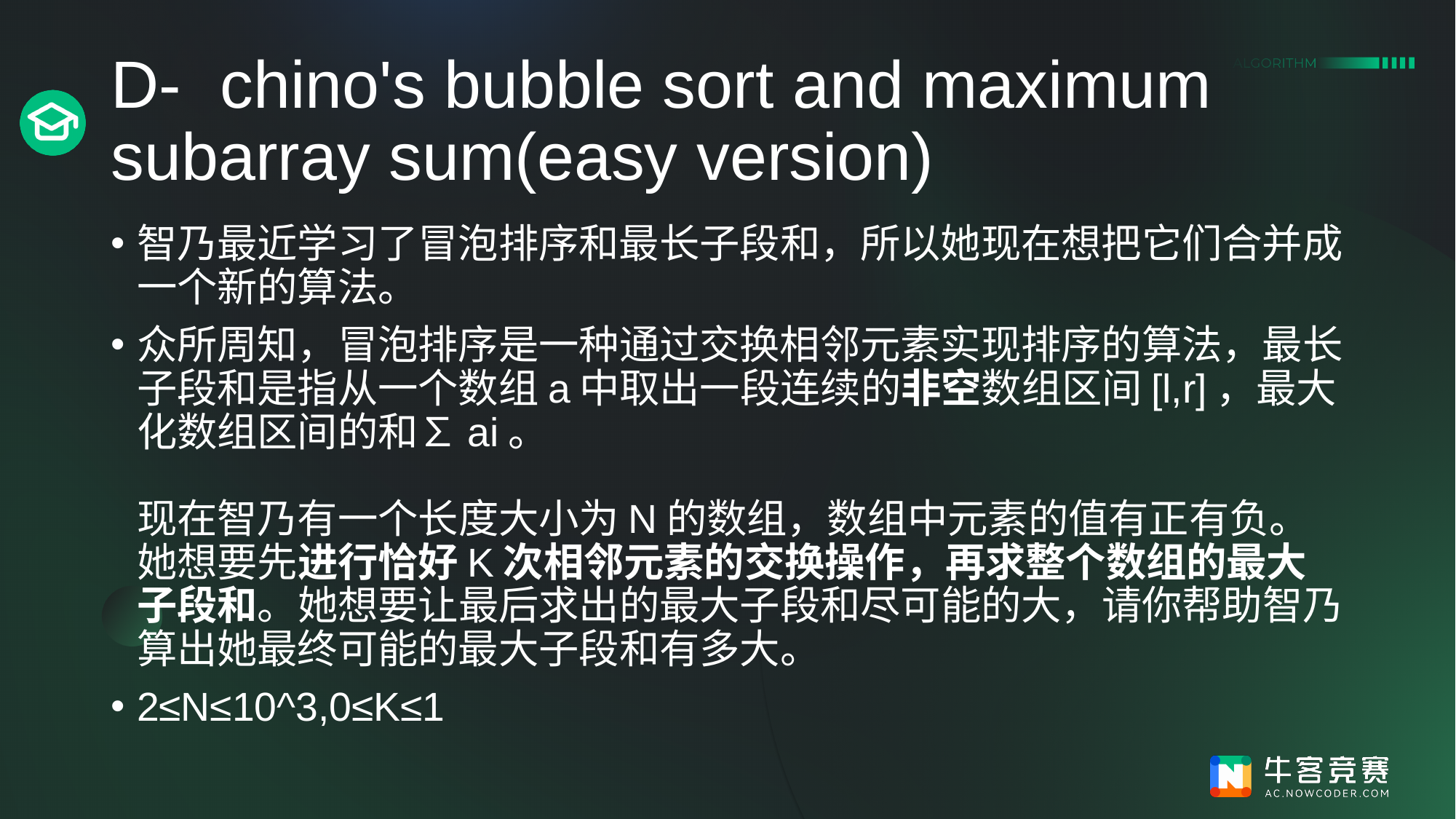

# D-	chino's bubble sort and maximum subarray sum(easy version)
智乃最近学习了冒泡排序和最长子段和，所以她现在想把它们合并成一个新的算法。
众所周知，冒泡排序是一种通过交换相邻元素实现排序的算法，最长子段和是指从一个数组a中取出一段连续的非空数组区间[l,r]，最大化数组区间的和∑​ai​。
现在智乃有一个长度大小为N的数组，数组中元素的值有正有负。她想要先进行恰好K次相邻元素的交换操作，再求整个数组的最大子段和。她想要让最后求出的最大子段和尽可能的大，请你帮助智乃算出她最终可能的最大子段和有多大。
2≤N≤10^3,0≤K≤1